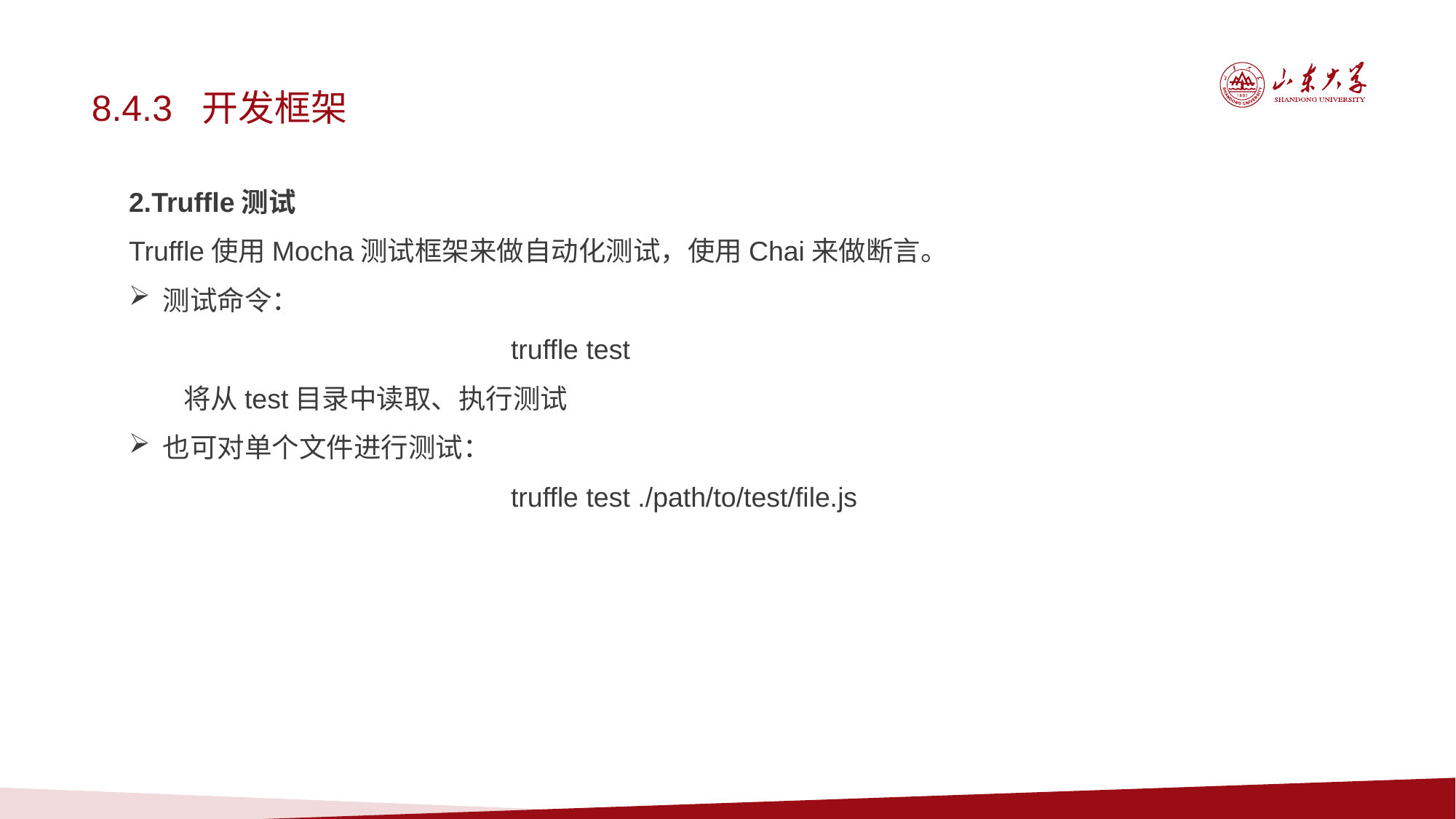

8.4.3  开发框架
2.Truffle测试
Truffle使用Mocha测试框架来做自动化测试，使用Chai来做断言。
测试命令：
truffle test
将从test目录中读取、执行测试
也可对单个文件进行测试：
truffle test ./path/to/test/file.js